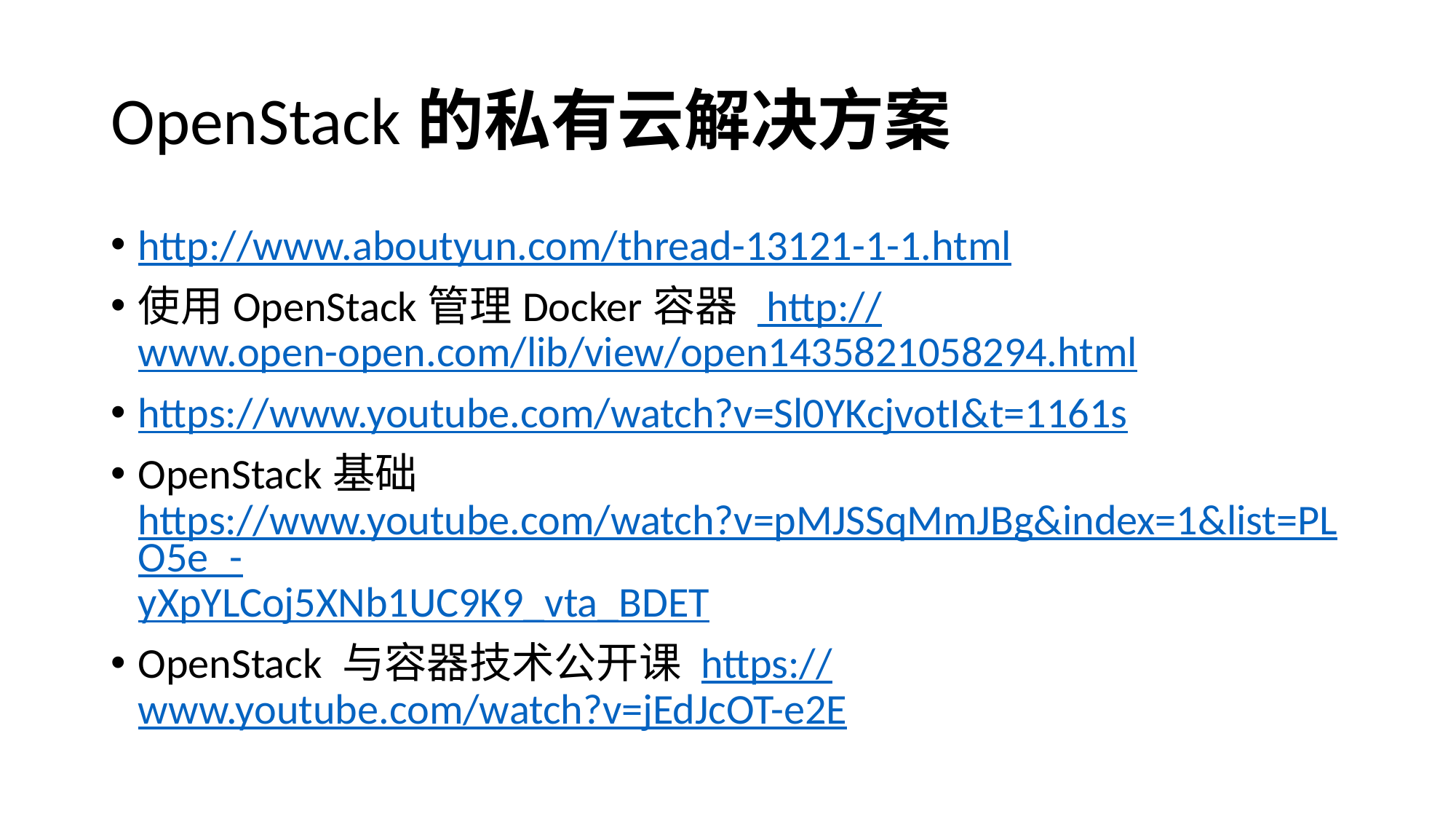

# OpenStack的私有云解决方案
http://www.aboutyun.com/thread-13121-1-1.html
使用OpenStack管理Docker容器  http://www.open-open.com/lib/view/open1435821058294.html
https://www.youtube.com/watch?v=Sl0YKcjvotI&t=1161s
OpenStack基础 https://www.youtube.com/watch?v=pMJSSqMmJBg&index=1&list=PLO5e_-yXpYLCoj5XNb1UC9K9_vta_BDET
OpenStack 与容器技术公开课 https://www.youtube.com/watch?v=jEdJcOT-e2E